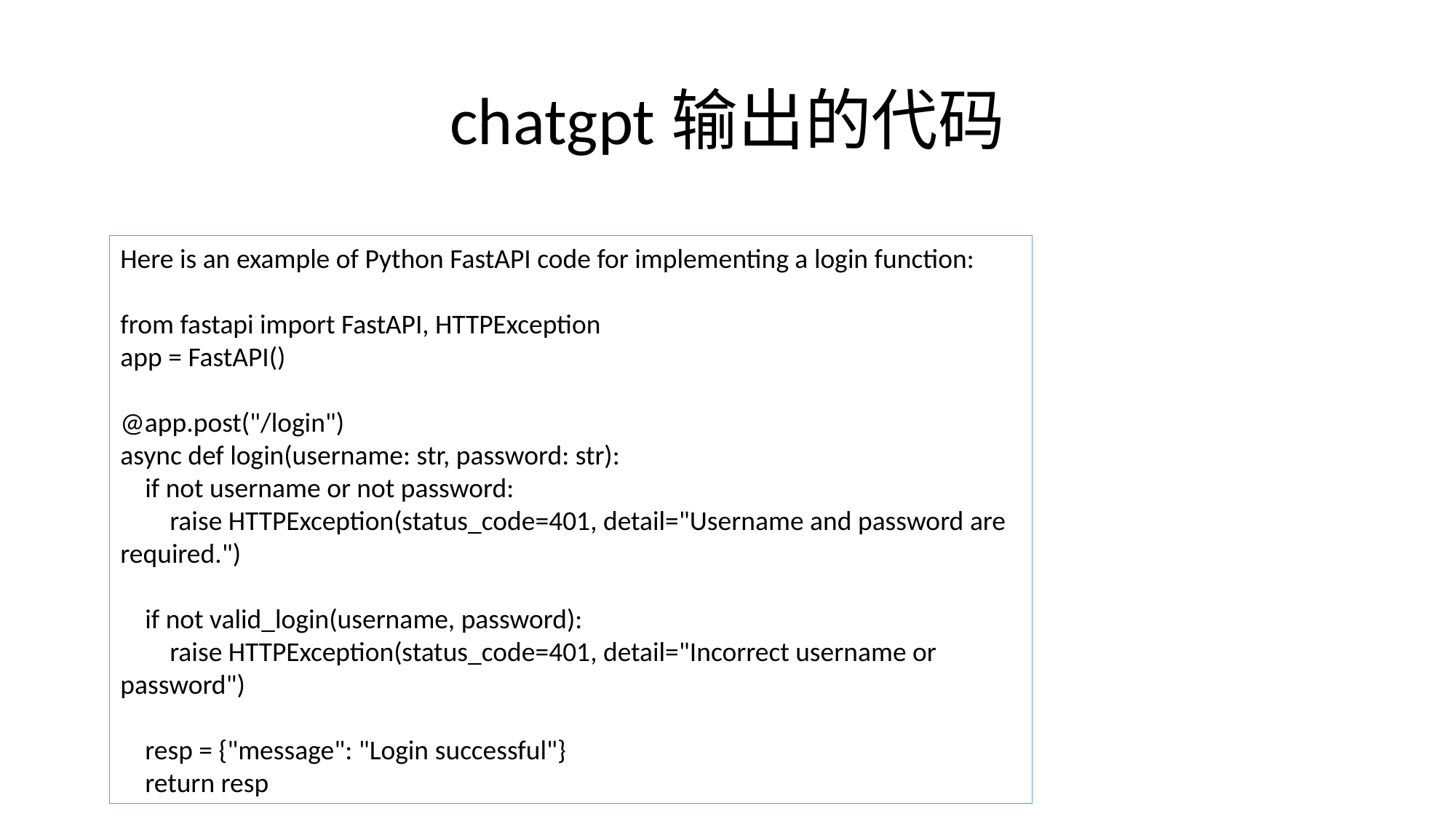

# chatgpt输出的代码
Here is an example of Python FastAPI code for implementing a login function:

from fastapi import FastAPI, HTTPException
app = FastAPI()

@app.post("/login")
async def login(username: str, password: str):
    if not username or not password:
        raise HTTPException(status_code=401, detail="Username and password are required.")

    if not valid_login(username, password):
        raise HTTPException(status_code=401, detail="Incorrect username or password")

    resp = {"message": "Login successful"}
    return resp